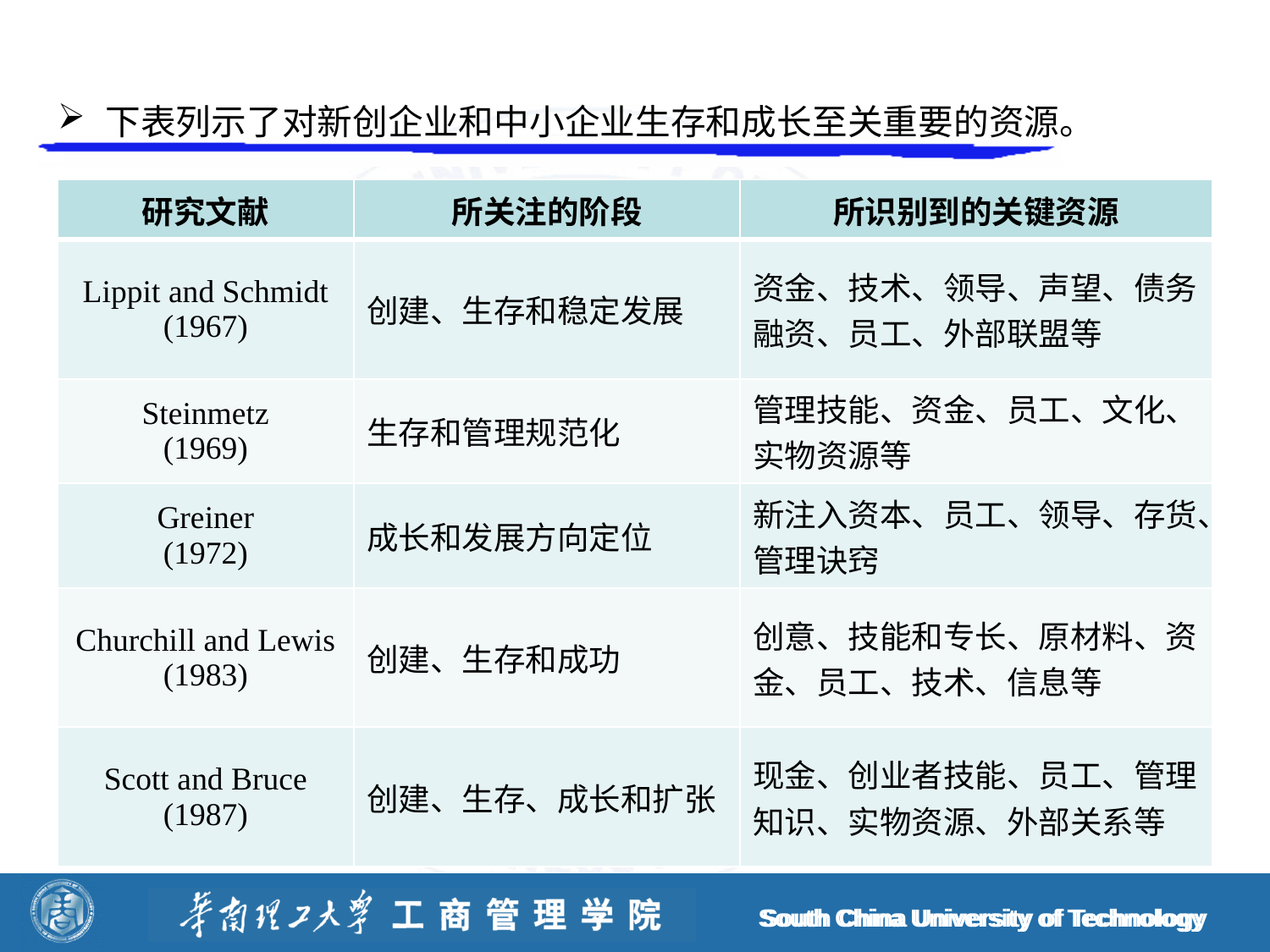

下表列示了对新创企业和中小企业生存和成长至关重要的资源。
| 研究文献 | 所关注的阶段 | 所识别到的关键资源 |
| --- | --- | --- |
| Lippit and Schmidt (1967) | 创建、生存和稳定发展 | 资金、技术、领导、声望、债务融资、员工、外部联盟等 |
| Steinmetz (1969) | 生存和管理规范化 | 管理技能、资金、员工、文化、实物资源等 |
| Greiner (1972) | 成长和发展方向定位 | 新注入资本、员工、领导、存货、管理诀窍 |
| Churchill and Lewis (1983) | 创建、生存和成功 | 创意、技能和专长、原材料、资金、员工、技术、信息等 |
| Scott and Bruce (1987) | 创建、生存、成长和扩张 | 现金、创业者技能、员工、管理知识、实物资源、外部关系等 |
South China University of Technology
South China University of Technology